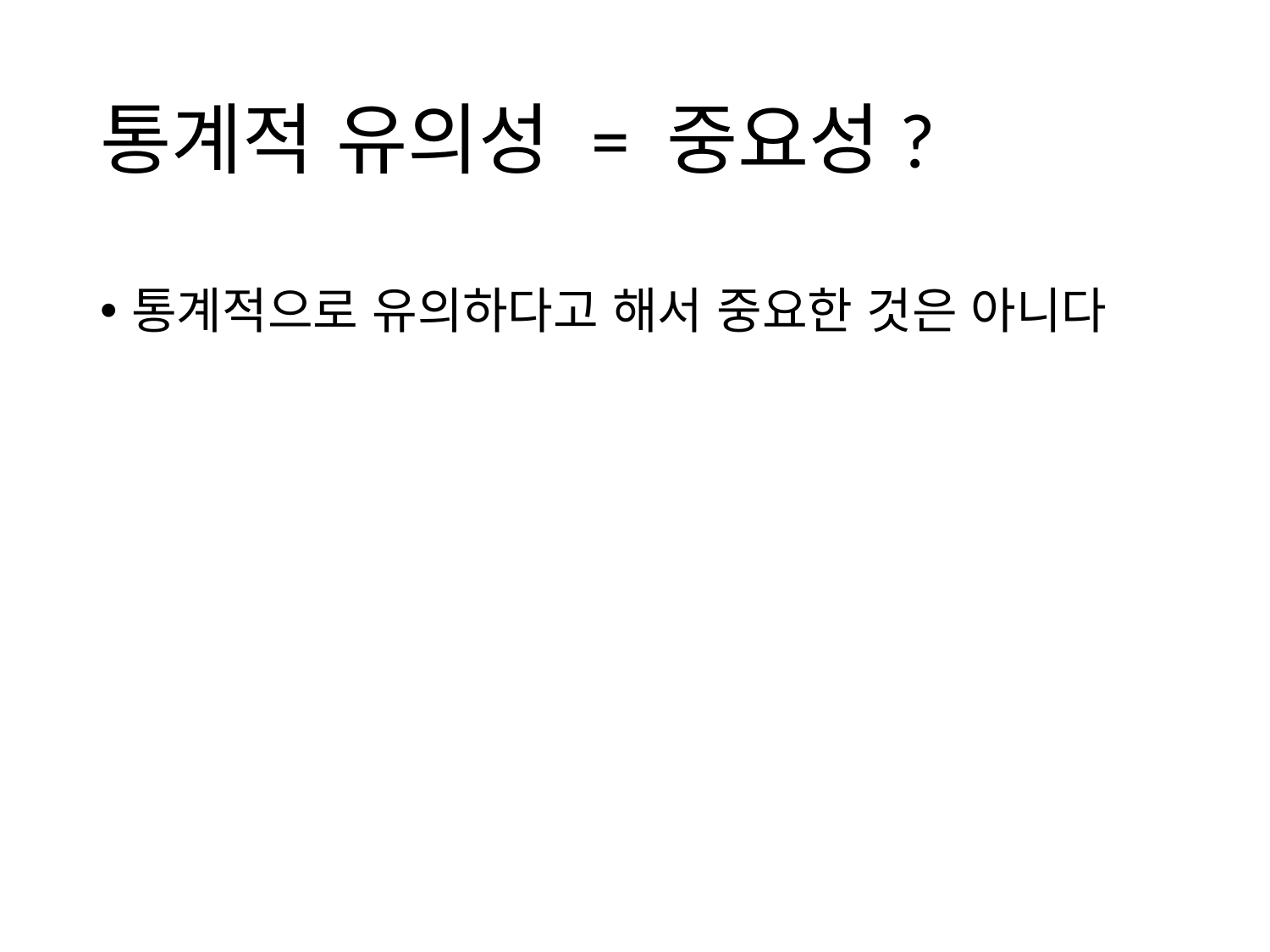

# 통계적 유의성 = 중요성?
통계적으로 유의하다고 해서 중요한 것은 아니다